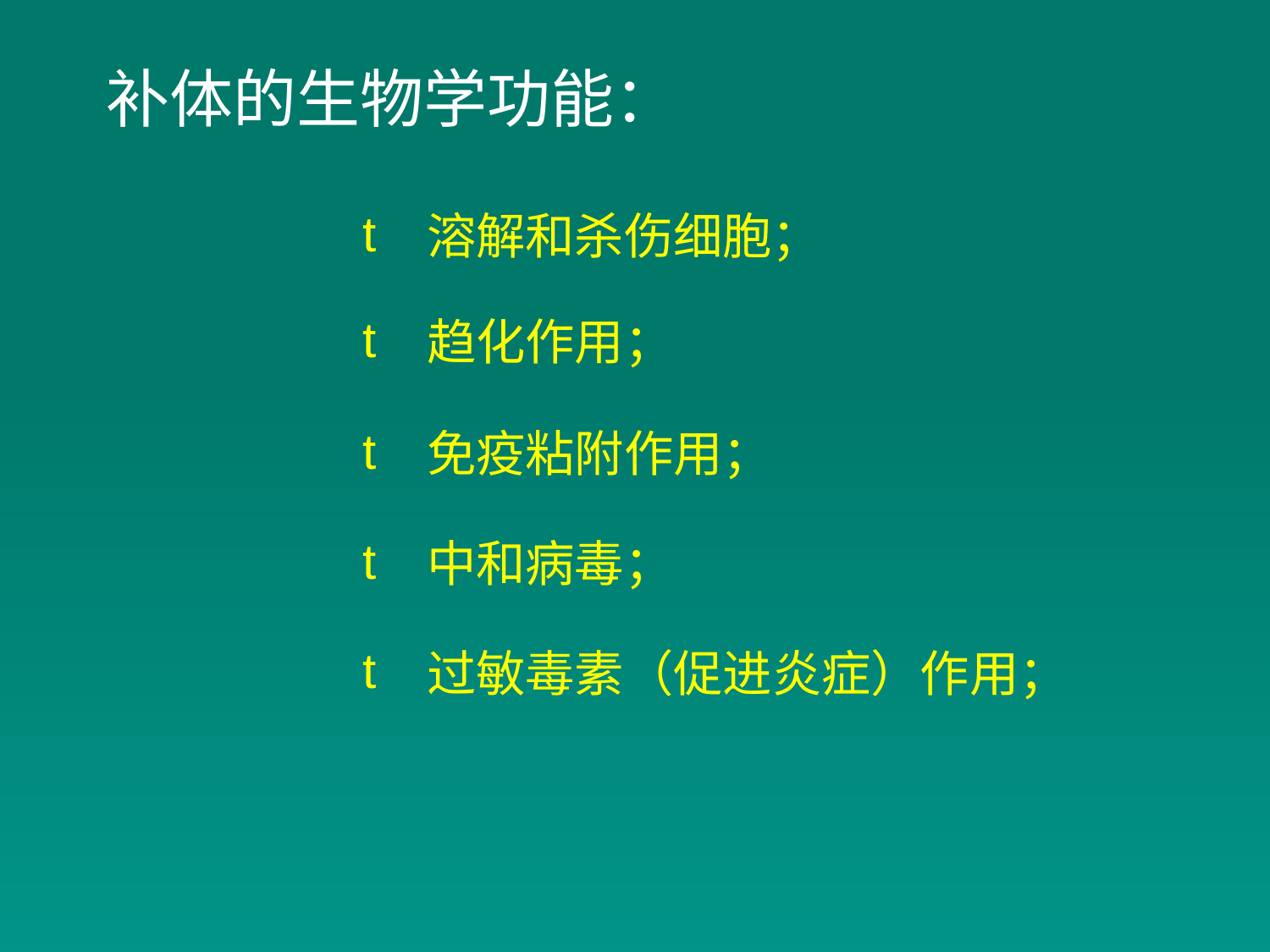

补体的生物学功能：
  溶解和杀伤细胞；
  趋化作用；
  免疫粘附作用；
  中和病毒；
  过敏毒素（促进炎症）作用；